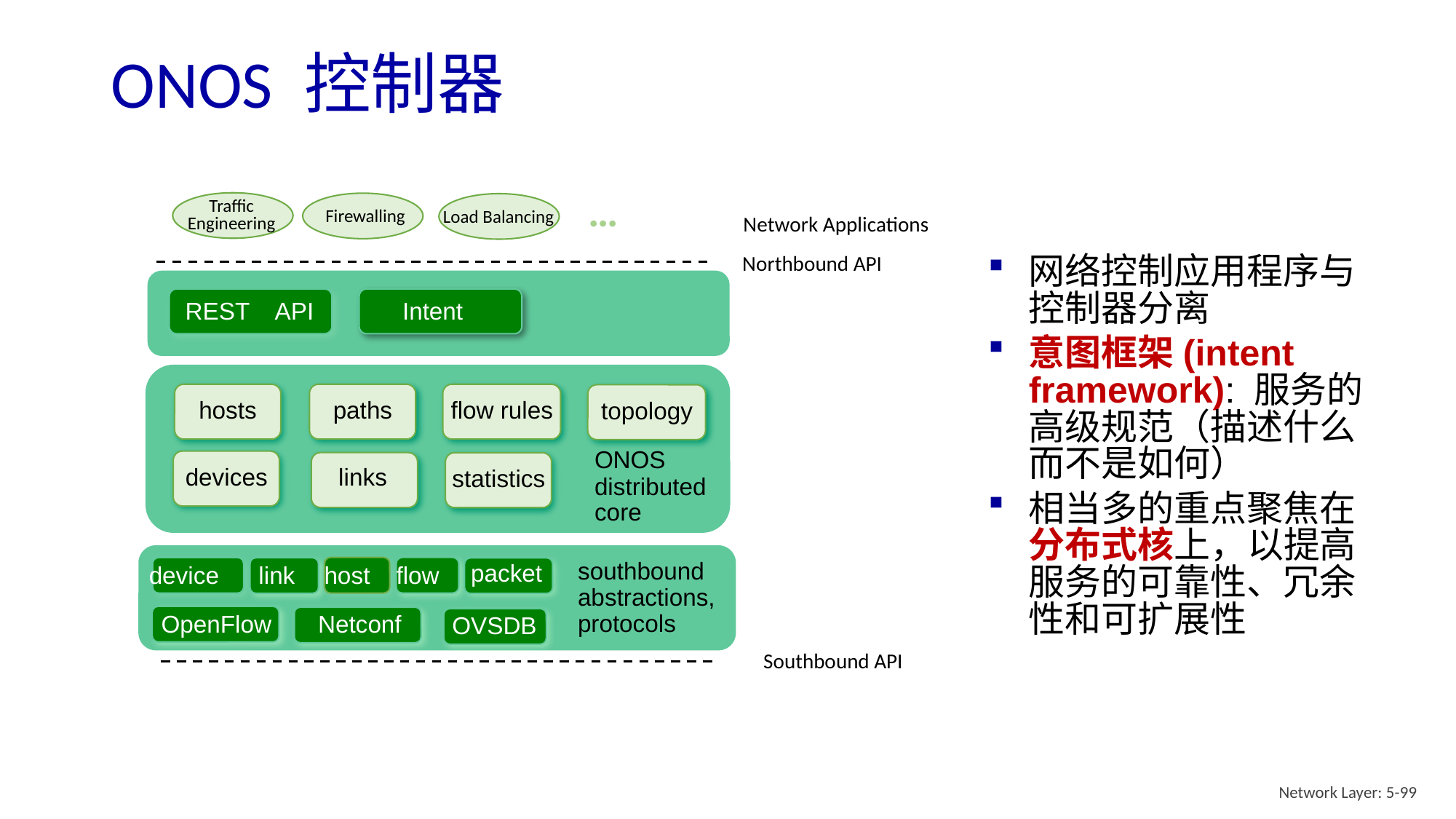

# ONOS 控制器
…

Traffic Engineering

Firewalling

Load Balancing
Network Applications
网络控制应用程序与控制器分离
意图框架(intent framework): 服务的高级规范（描述什么而不是如何）
相当多的重点聚焦在分布式核上，以提高服务的可靠性、冗余性和可扩展性
Northbound API

REST    API

Intent
northbound abstractions,
protocols

hosts

paths

flow rules

topology
ONOS
distributed core

devices

links

statistics

packet

southbound abstractions,
protocols
link

host

flow

device

OpenFlow

Netconf

OVSDB

Southbound API
Network Layer: 5-99